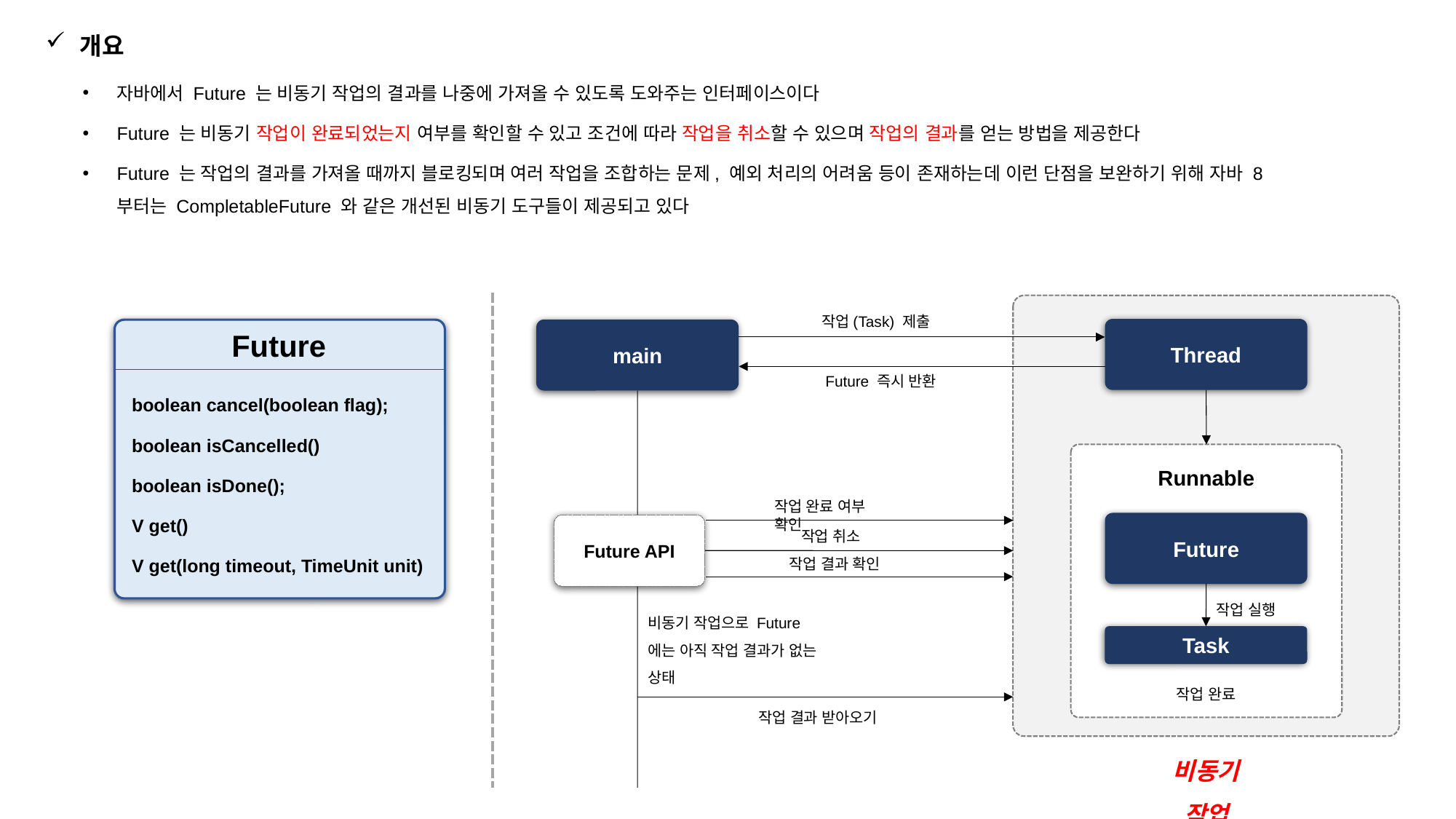

개요
자바에서 Future 는 비동기 작업의 결과를 나중에 가져올 수 있도록 도와주는 인터페이스이다
Future 는 비동기 작업이 완료되었는지 여부를 확인할 수 있고 조건에 따라 작업을 취소할 수 있으며 작업의 결과를 얻는 방법을 제공한다
Future 는 작업의 결과를 가져올 때까지 블로킹되며 여러 작업을 조합하는 문제, 예외 처리의 어려움 등이 존재하는데 이런 단점을 보완하기 위해 자바 8부터는 CompletableFuture 와 같은 개선된 비동기 도구들이 제공되고 있다

작업(Task) 제출
Thread
main

Future
Future 즉시 반환
boolean cancel(boolean flag);
boolean isCancelled()
boolean isDone();
V get()
V get(long timeout, TimeUnit unit)

Runnable
작업 완료 여부 확인
Future
Future API
작업 취소
작업 결과 확인
작업 실행
비동기 작업으로 Future 에는 아직 작업 결과가 없는 상태
Task
작업 완료
작업 결과 받아오기
비동기 작업